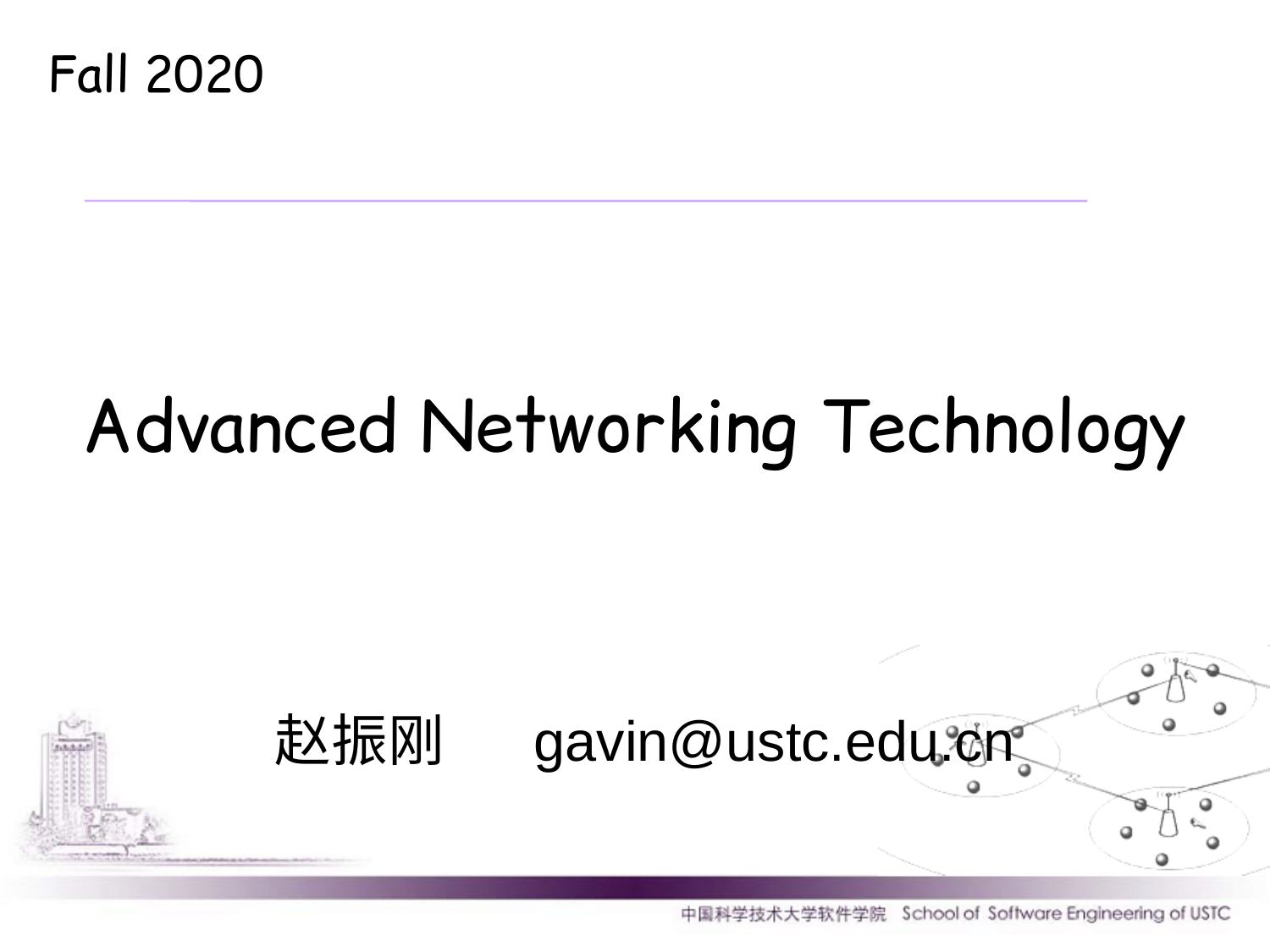

Fall 2020
# Advanced Networking Technology
赵振刚      gavin@ustc.edu.cn